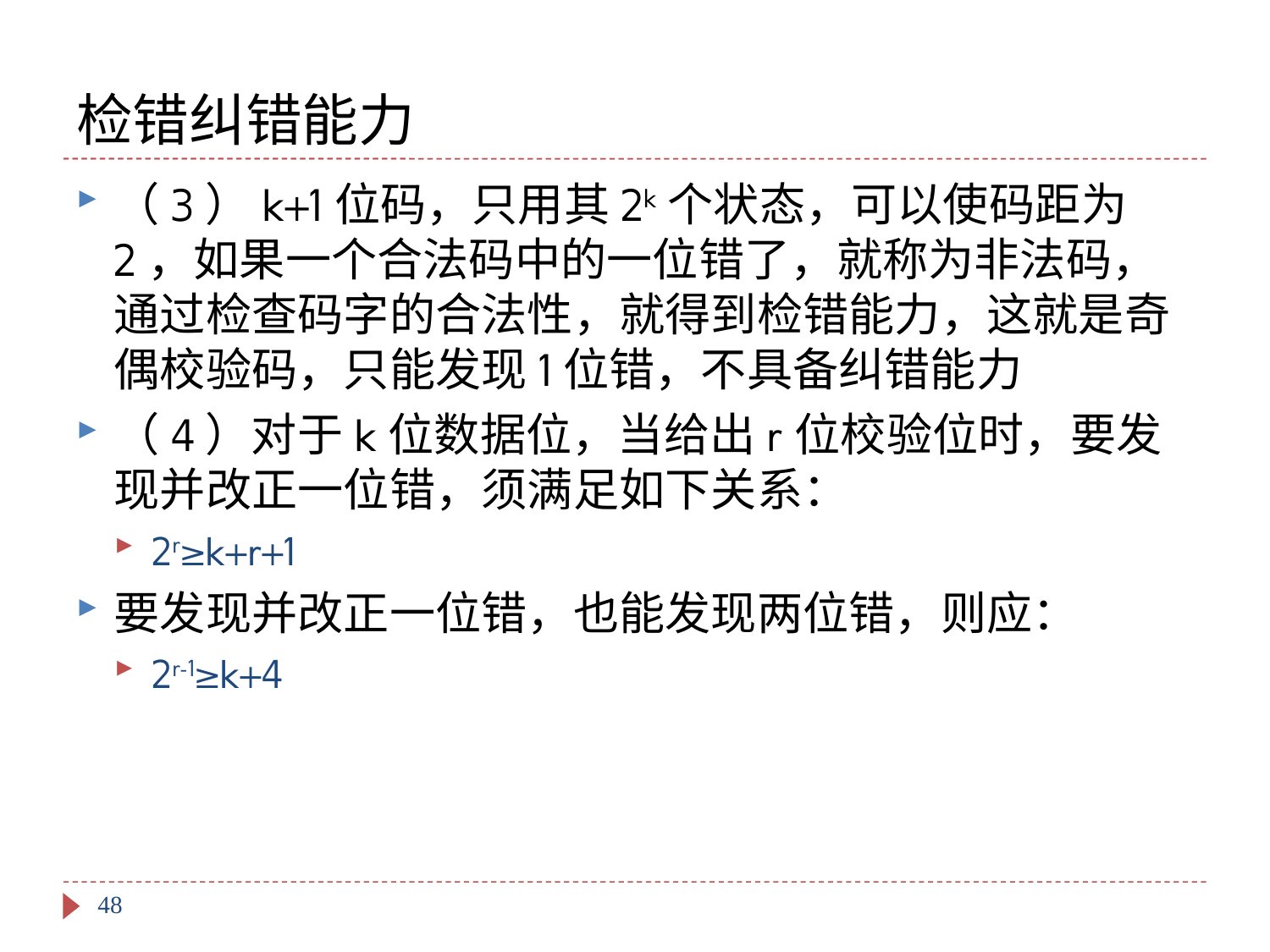

# 检错纠错能力
（3）k+1位码，只用其2k个状态，可以使码距为2，如果一个合法码中的一位错了，就称为非法码，通过检查码字的合法性，就得到检错能力，这就是奇偶校验码，只能发现1位错，不具备纠错能力
（4）对于k位数据位，当给出r位校验位时，要发现并改正一位错，须满足如下关系：
2r≥k+r+1
要发现并改正一位错，也能发现两位错，则应：
2r-1≥k+4
48